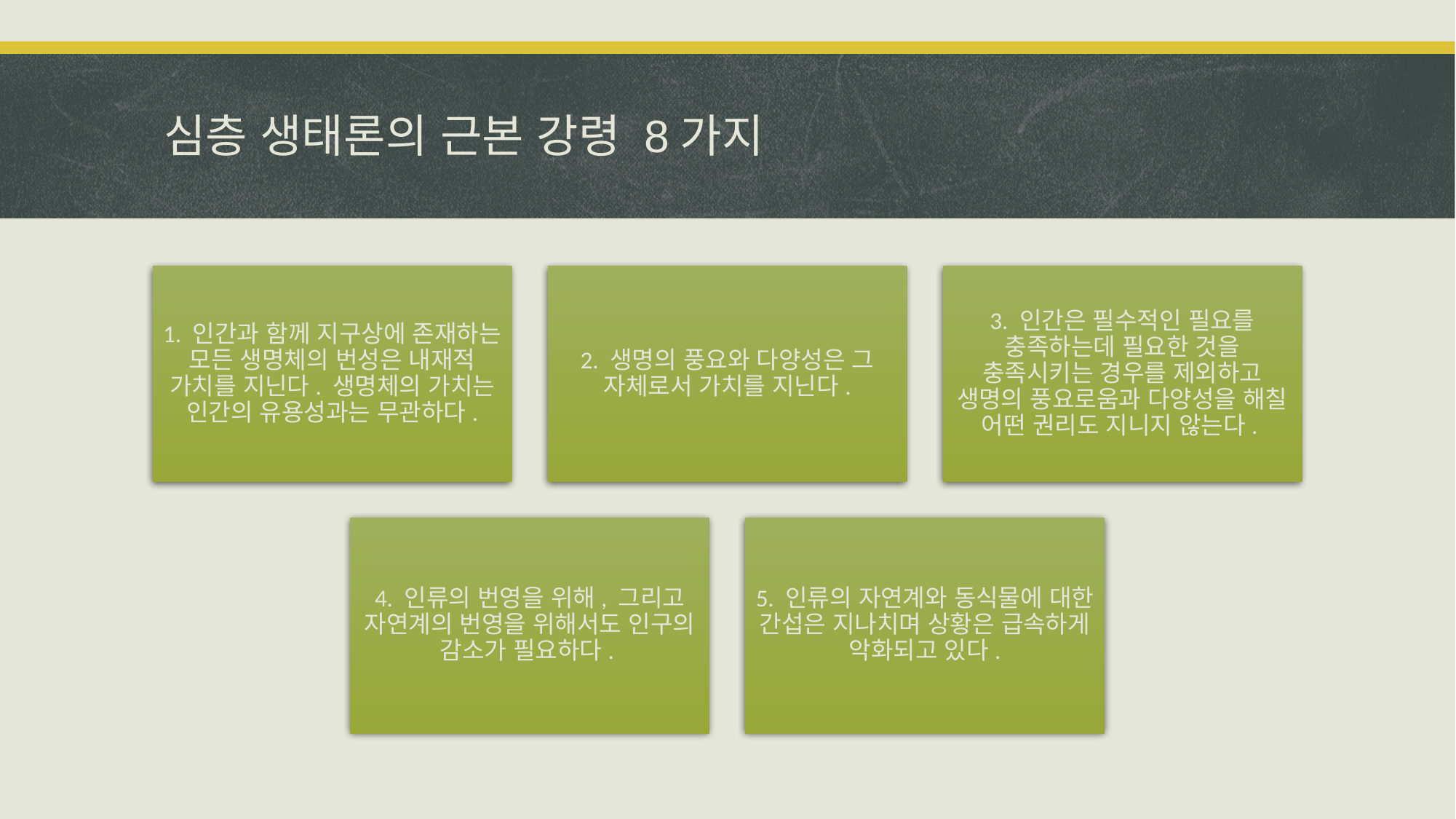

# 심층 생태론의 근본 강령 8가지
1. 인간과 함께 지구상에 존재하는 모든 생명체의 번성은 내재적 가치를 지닌다. 생명체의 가치는 인간의 유용성과는 무관하다.
2. 생명의 풍요와 다양성은 그 자체로서 가치를 지닌다.
3. 인간은 필수적인 필요를 충족하는데 필요한 것을 충족시키는 경우를 제외하고 생명의 풍요로움과 다양성을 해칠 어떤 권리도 지니지 않는다.
4. 인류의 번영을 위해, 그리고 자연계의 번영을 위해서도 인구의 감소가 필요하다.
5. 인류의 자연계와 동식물에 대한 간섭은 지나치며 상황은 급속하게 악화되고 있다.